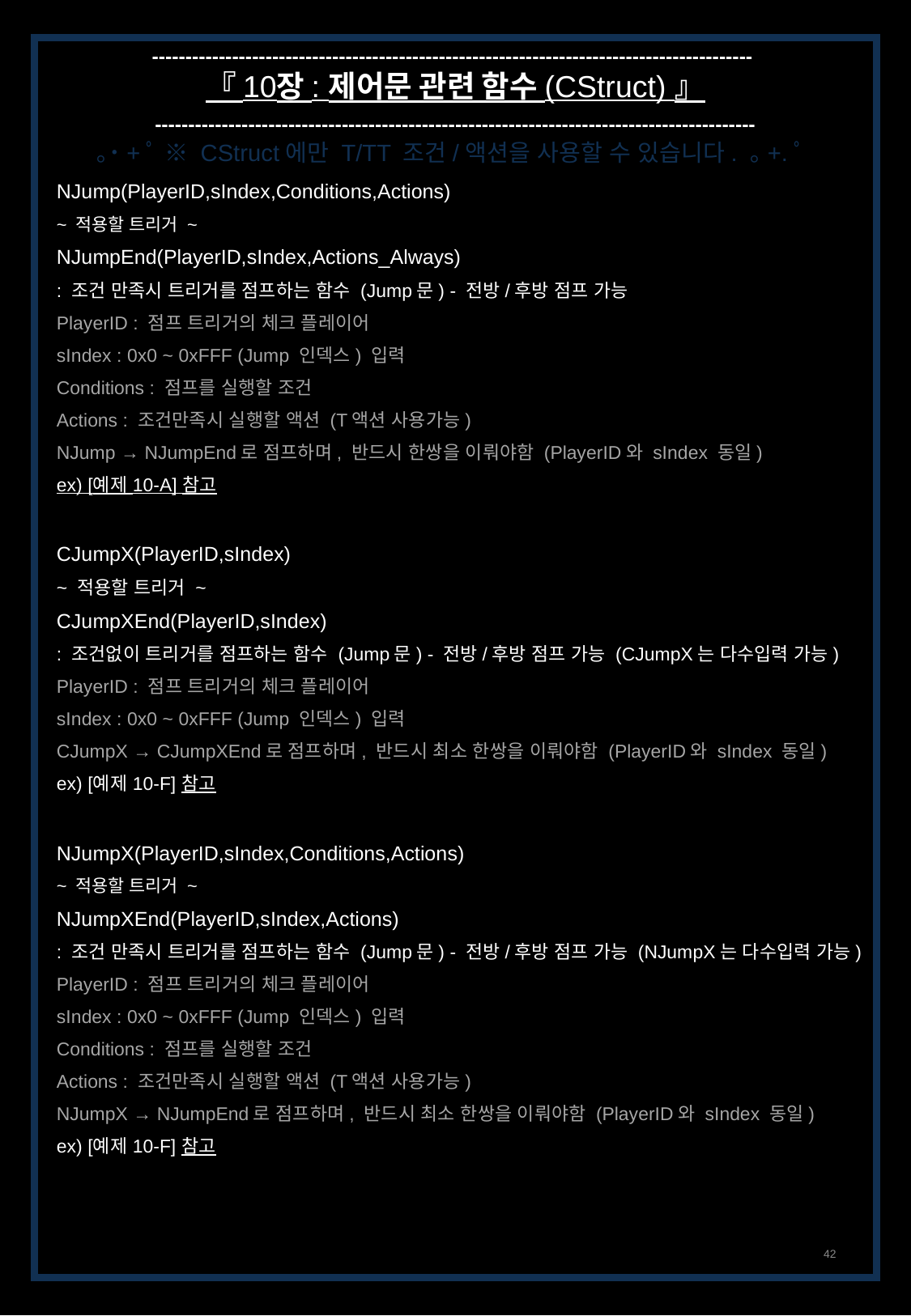

------------------------------------------------------------------------------------------
『 10장 : 제어문 관련 함수 (CStruct) 』
------------------------------------------------------------------------------------------

｡˙+ﾟ ※ CStruct에만 T/TT 조건/액션을 사용할 수 있습니다. ｡+.ﾟ
NJump(PlayerID,sIndex,Conditions,Actions)
~ 적용할 트리거 ~
NJumpEnd(PlayerID,sIndex,Actions_Always)
: 조건 만족시 트리거를 점프하는 함수 (Jump문) - 전방/후방 점프 가능
PlayerID : 점프 트리거의 체크 플레이어
sIndex : 0x0 ~ 0xFFF (Jump 인덱스) 입력
Conditions : 점프를 실행할 조건
Actions : 조건만족시 실행할 액션 (T액션 사용가능)
NJump → NJumpEnd로 점프하며, 반드시 한쌍을 이뤄야함 (PlayerID와 sIndex 동일)
ex) [예제 10-A] 참고

CJumpX(PlayerID,sIndex)
~ 적용할 트리거 ~
CJumpXEnd(PlayerID,sIndex)
: 조건없이 트리거를 점프하는 함수 (Jump문) - 전방/후방 점프 가능 (CJumpX는 다수입력 가능)
PlayerID : 점프 트리거의 체크 플레이어
sIndex : 0x0 ~ 0xFFF (Jump 인덱스) 입력
CJumpX → CJumpXEnd로 점프하며, 반드시 최소 한쌍을 이뤄야함 (PlayerID와 sIndex 동일)
ex) [예제 10-F] 참고

NJumpX(PlayerID,sIndex,Conditions,Actions)
~ 적용할 트리거 ~
NJumpXEnd(PlayerID,sIndex,Actions)
: 조건 만족시 트리거를 점프하는 함수 (Jump문) - 전방/후방 점프 가능 (NJumpX는 다수입력 가능)
PlayerID : 점프 트리거의 체크 플레이어
sIndex : 0x0 ~ 0xFFF (Jump 인덱스) 입력
Conditions : 점프를 실행할 조건
Actions : 조건만족시 실행할 액션 (T액션 사용가능)
NJumpX → NJumpEnd로 점프하며, 반드시 최소 한쌍을 이뤄야함 (PlayerID와 sIndex 동일)
ex) [예제 10-F] 참고
42